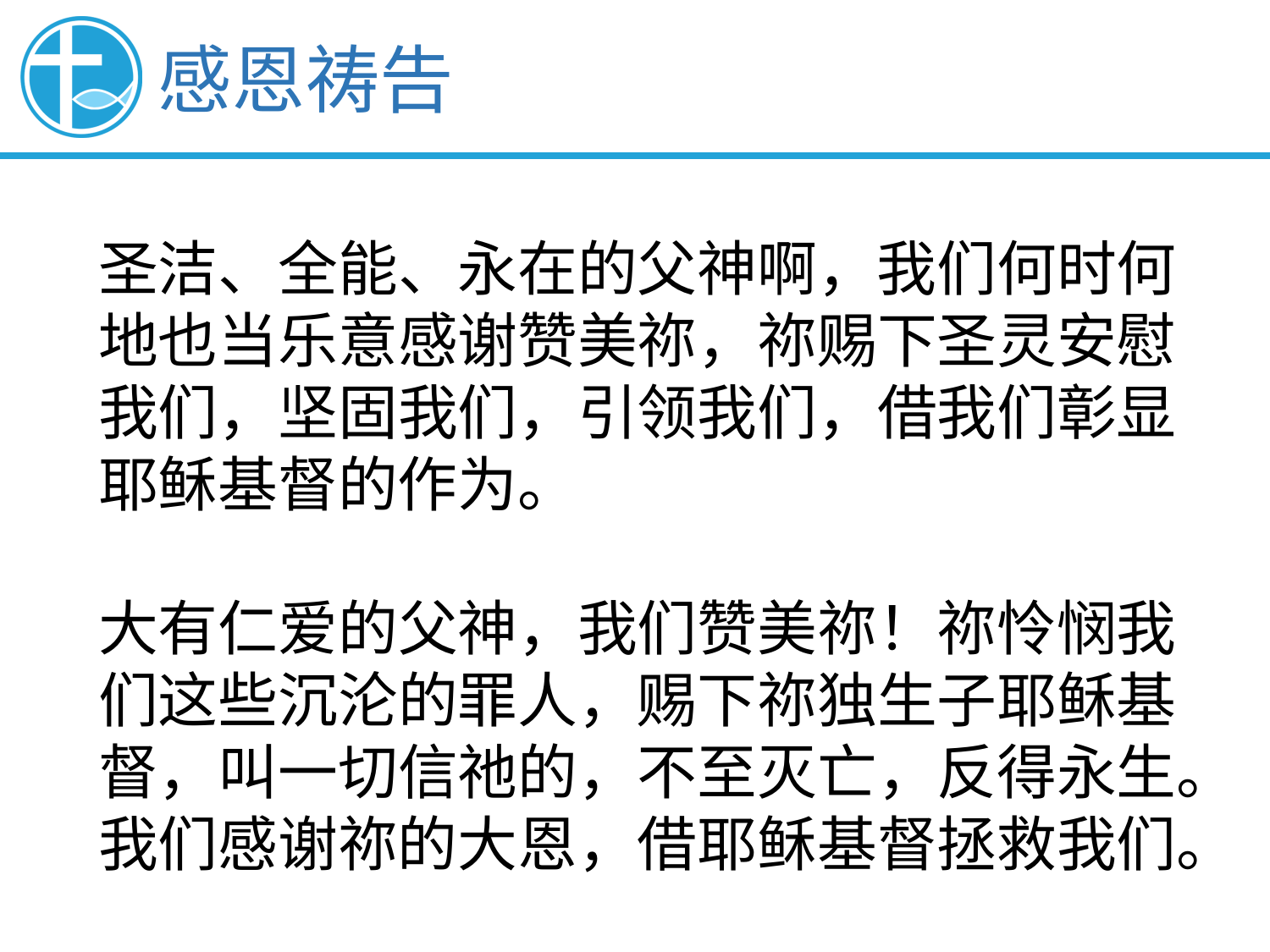

感恩祷告
圣洁、全能、永在的父神啊，我们何时何地也当乐意感谢赞美祢，祢赐下圣灵安慰我们，坚固我们，引领我们，借我们彰显耶稣基督的作为。
大有仁爱的父神，我们赞美祢！祢怜悯我们这些沉沦的罪人，赐下祢独生子耶稣基督，叫一切信祂的，不至灭亡，反得永生。我们感谢祢的大恩，借耶稣基督拯救我们。